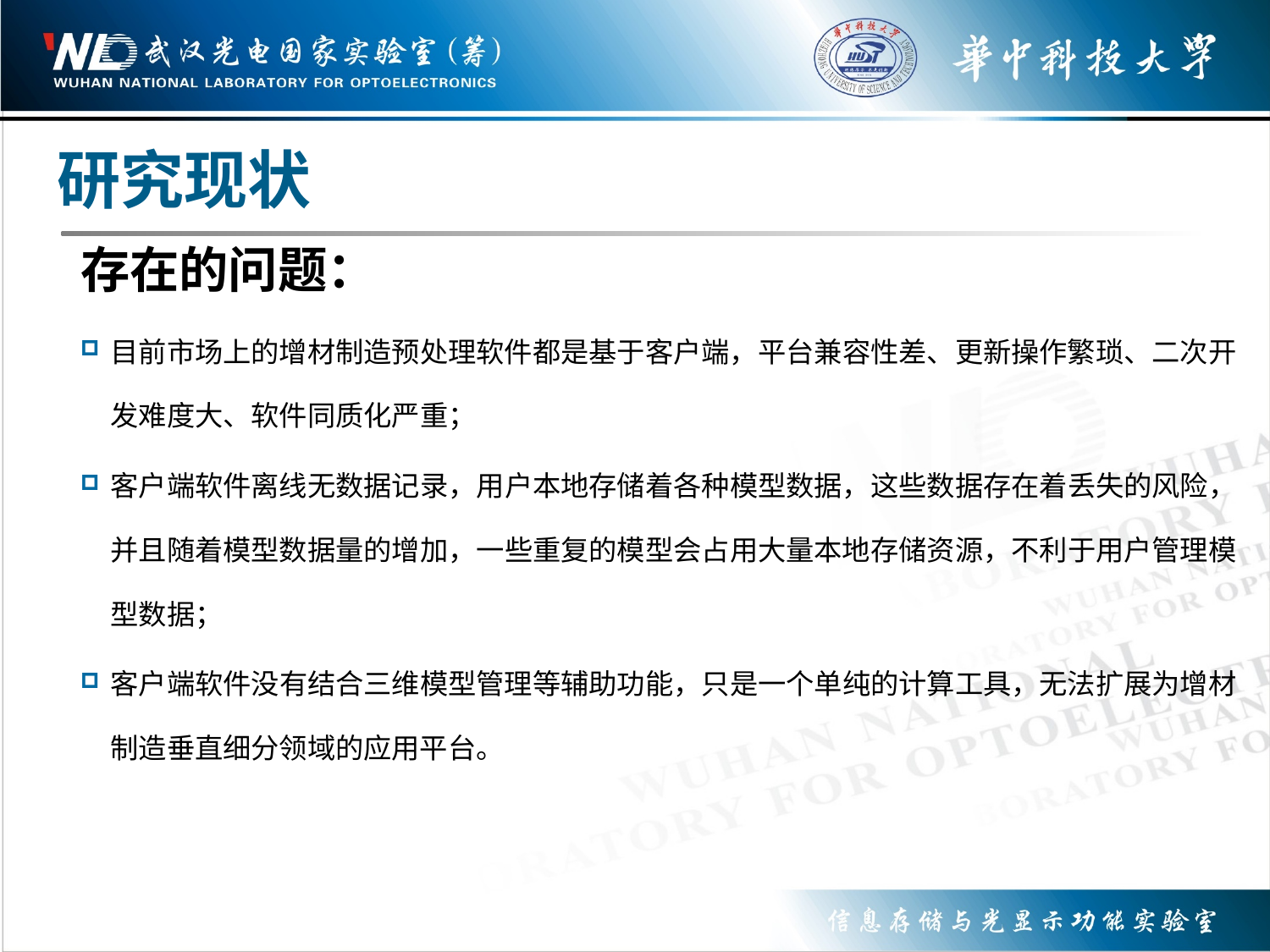

研究现状
存在的问题：
目前市场上的增材制造预处理软件都是基于客户端，平台兼容性差、更新操作繁琐、二次开发难度大、软件同质化严重；
客户端软件离线无数据记录，用户本地存储着各种模型数据，这些数据存在着丢失的风险，并且随着模型数据量的增加，一些重复的模型会占用大量本地存储资源，不利于用户管理模型数据；
客户端软件没有结合三维模型管理等辅助功能，只是一个单纯的计算工具，无法扩展为增材制造垂直细分领域的应用平台。